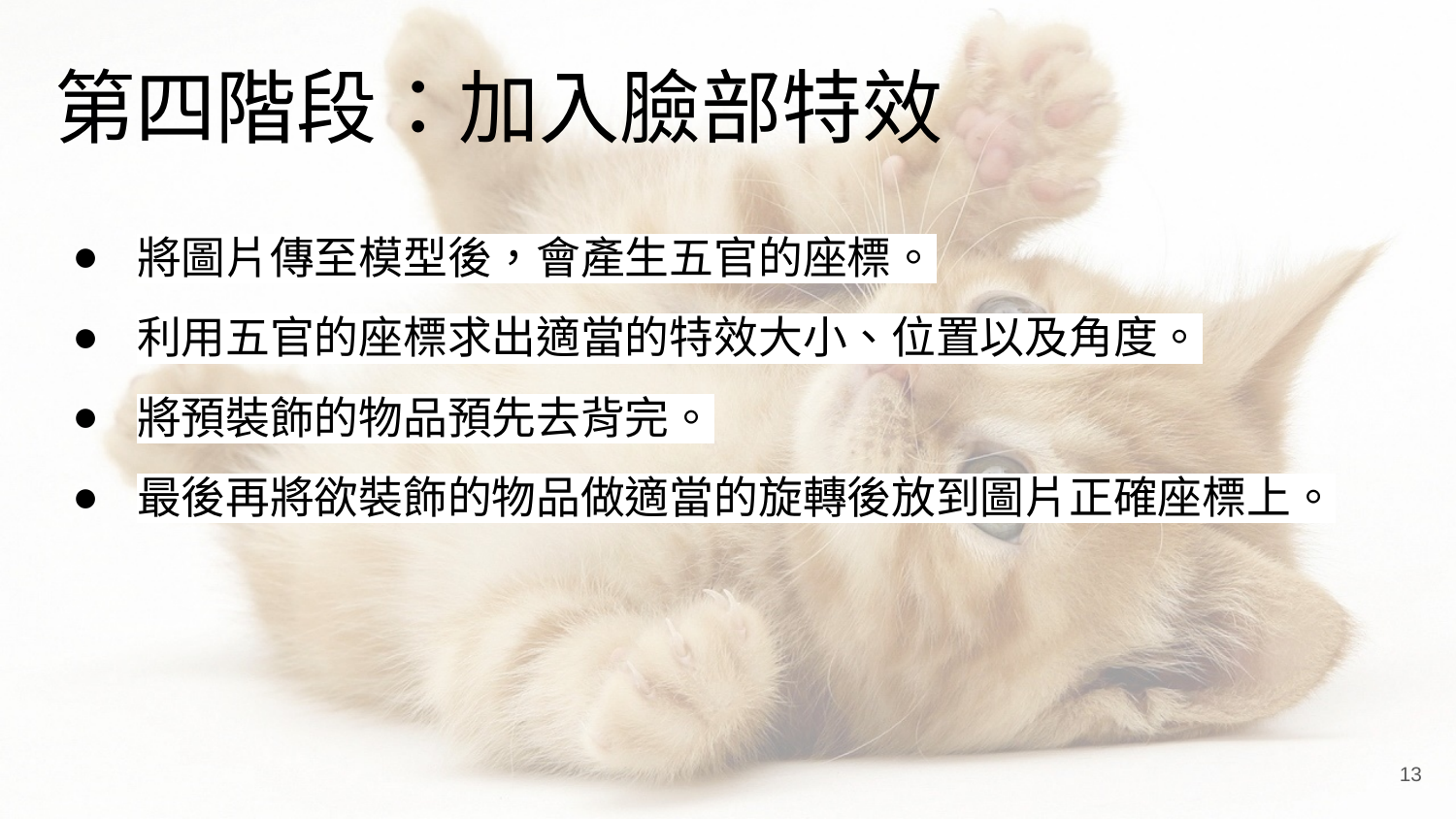

# 第四階段：加入臉部特效

將圖片傳至模型後，會產生五官的座標。
利用五官的座標求出適當的特效大小、位置以及角度。
將預裝飾的物品預先去背完。
最後再將欲裝飾的物品做適當的旋轉後放到圖片正確座標上。
13